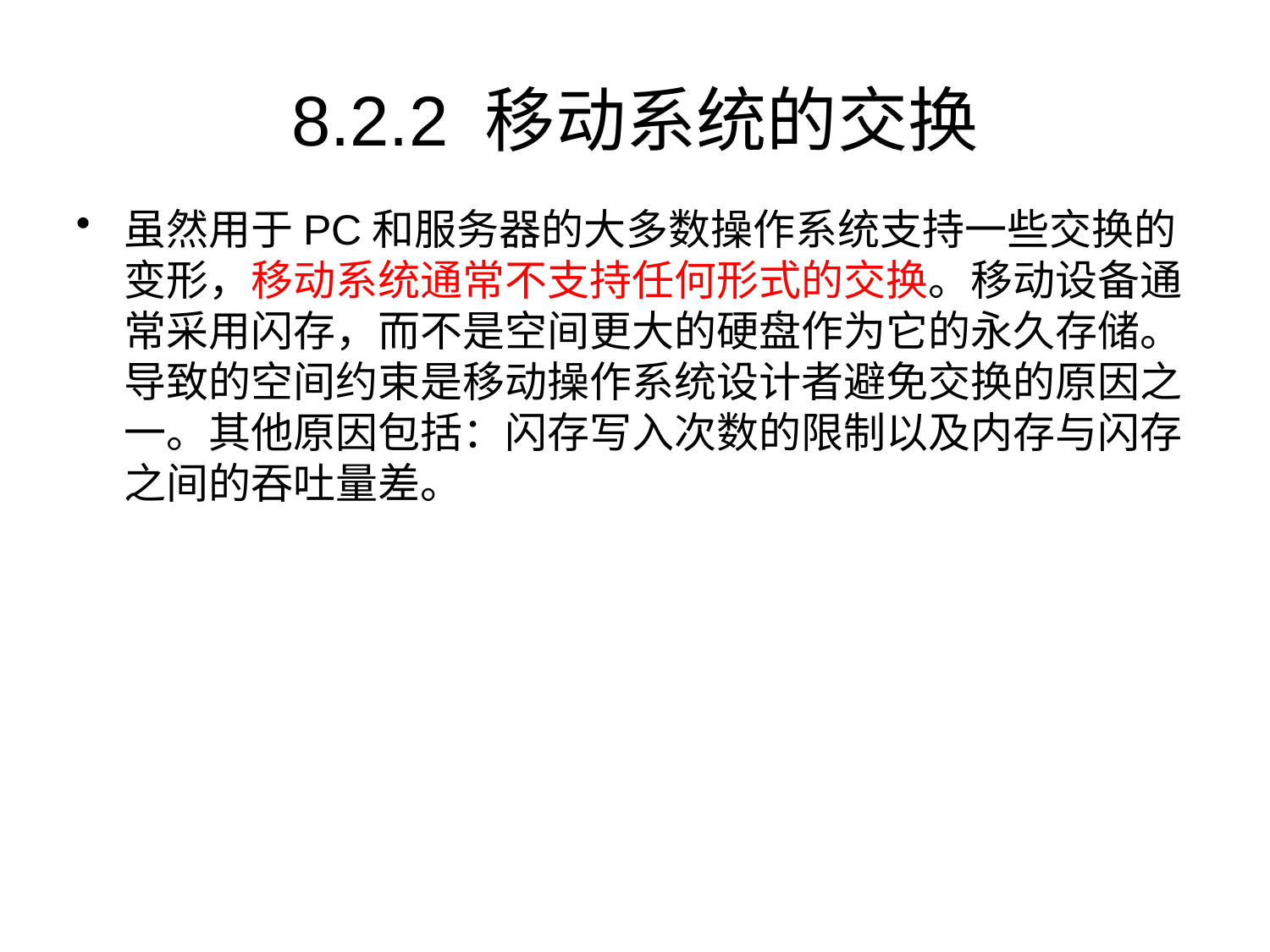

# 8.2.2 移动系统的交换
虽然用于PC和服务器的大多数操作系统支持一些交换的变形，移动系统通常不支持任何形式的交换。移动设备通常采用闪存，而不是空间更大的硬盘作为它的永久存储。导致的空间约束是移动操作系统设计者避免交换的原因之一。其他原因包括：闪存写入次数的限制以及内存与闪存之间的吞吐量差。